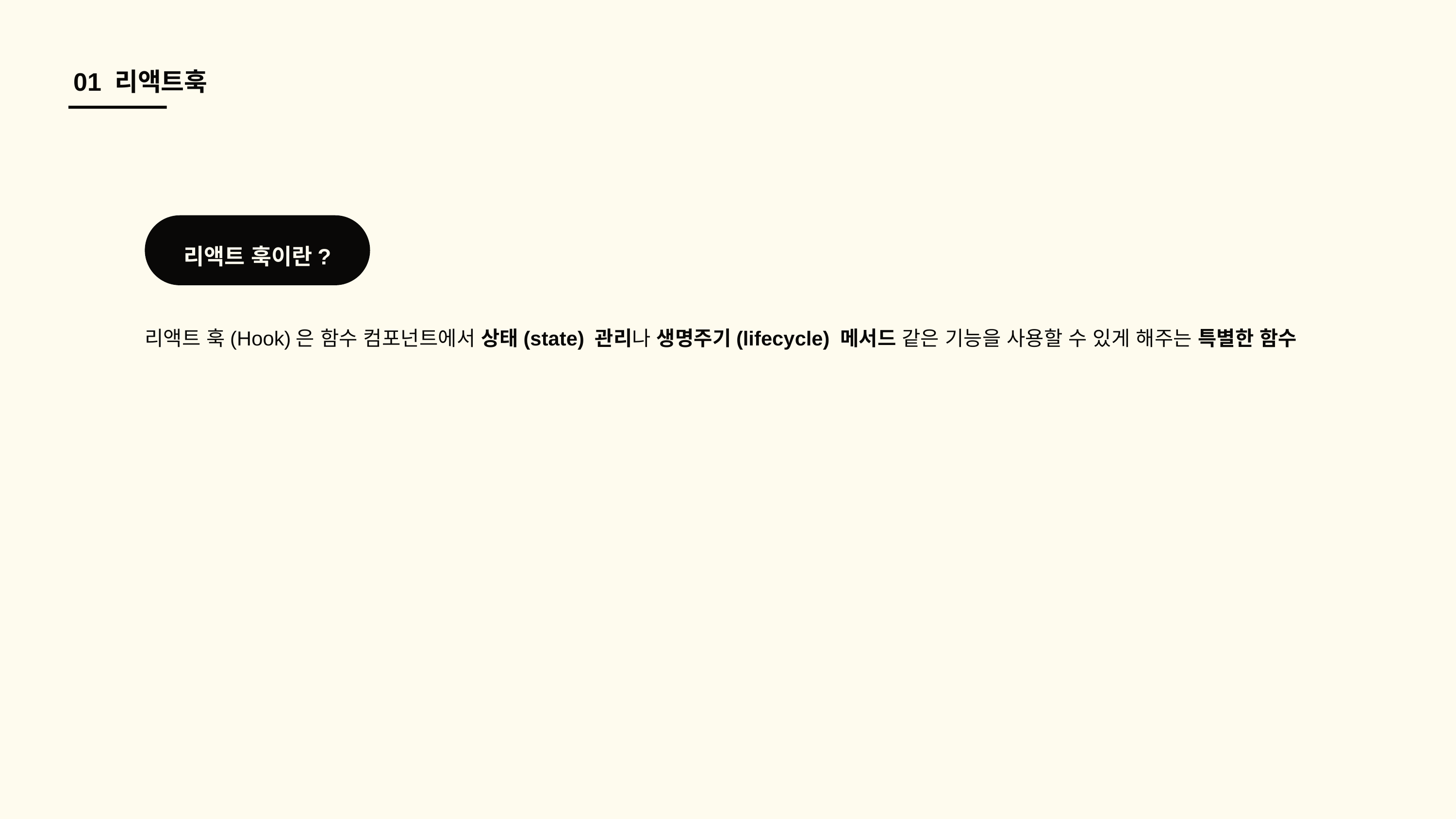

01 리액트훅

리액트 훅이란?
리액트 훅(Hook)은 함수 컴포넌트에서 상태(state) 관리나 생명주기(lifecycle) 메서드 같은 기능을 사용할 수 있게 해주는 특별한 함수